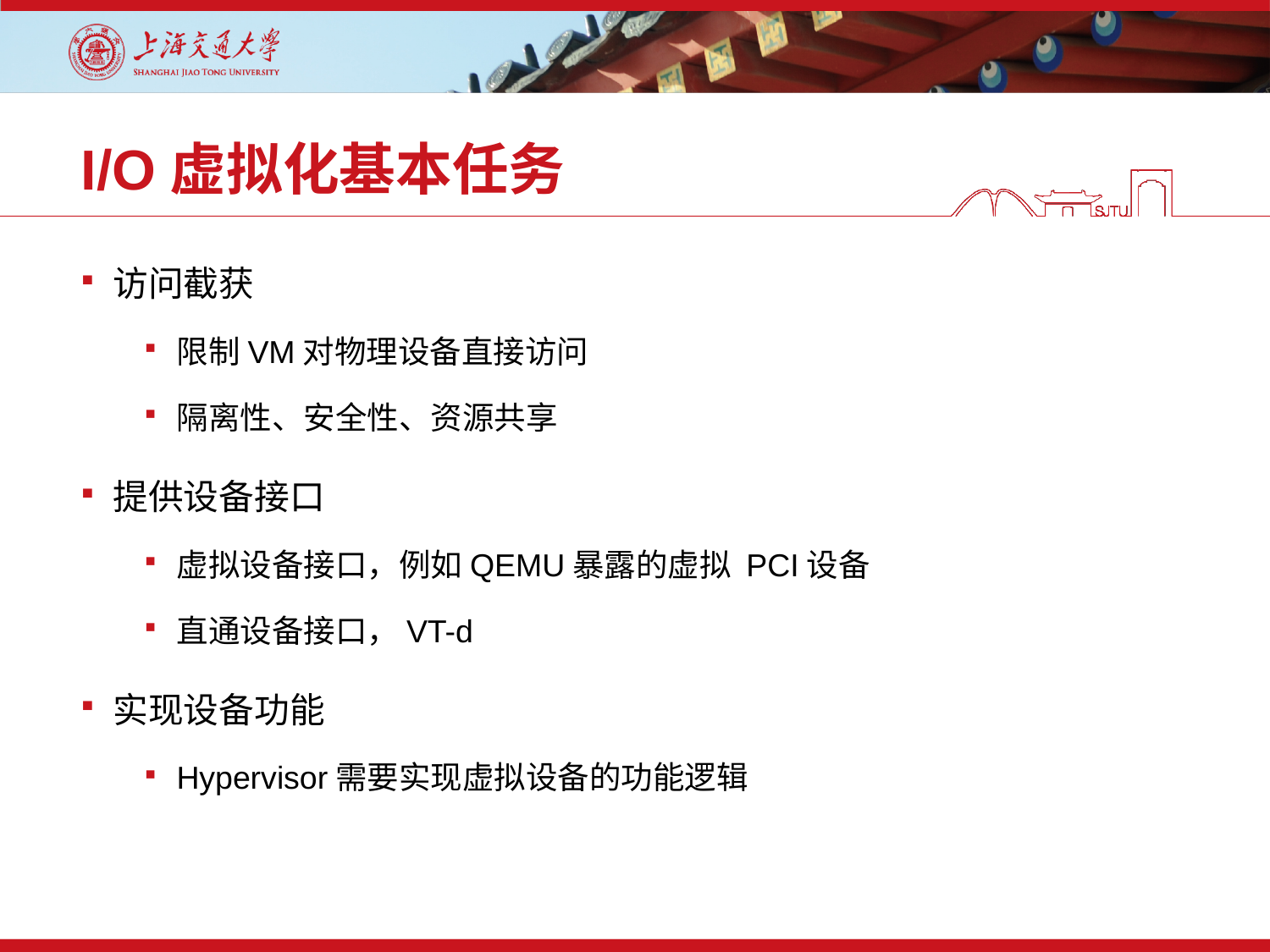

# I/O虚拟化基本任务
访问截获
限制VM对物理设备直接访问
隔离性、安全性、资源共享
提供设备接口
虚拟设备接口，例如QEMU暴露的虚拟 PCI设备
直通设备接口，VT-d
实现设备功能
Hypervisor需要实现虚拟设备的功能逻辑